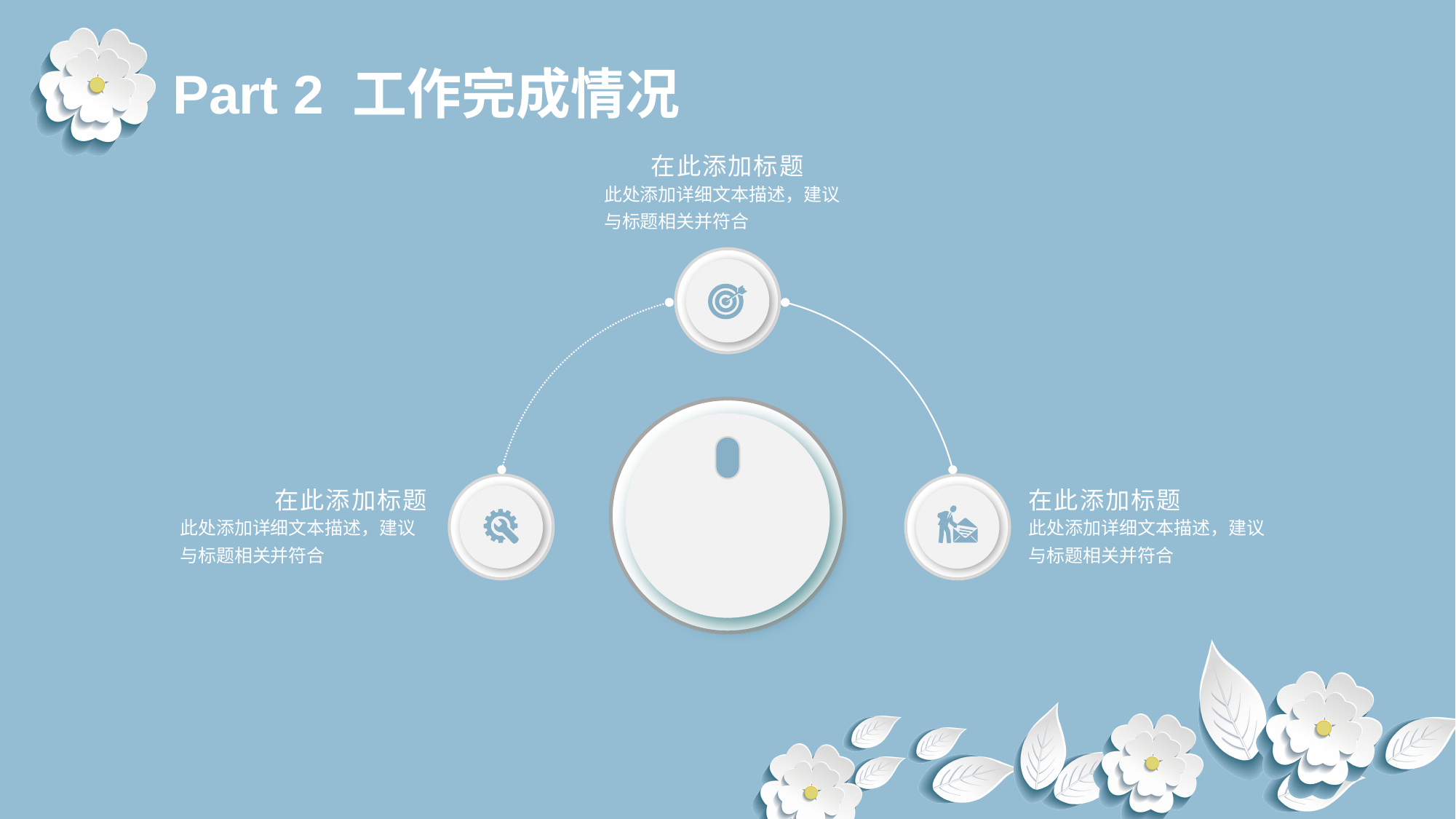

Part 2 工作完成情况
在此添加标题
此处添加详细文本描述，建议与标题相关并符合

在此添加标题
此处添加详细文本描述，建议与标题相关并符合
在此添加标题
此处添加详细文本描述，建议与标题相关并符合

延时符